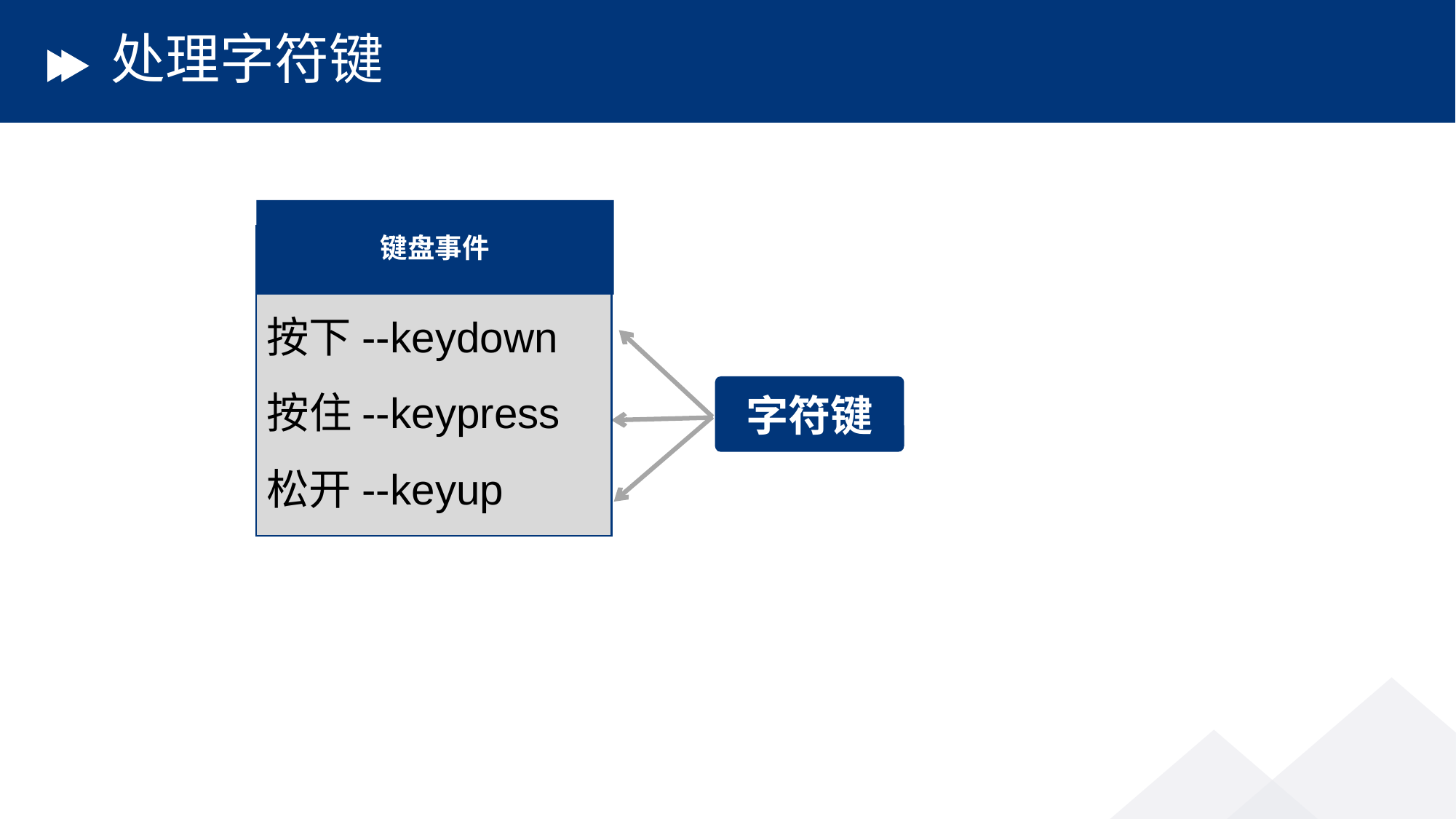

# 处理字符键
键盘事件

按下--keydown
按住--keypress
松开--keyup
字符键